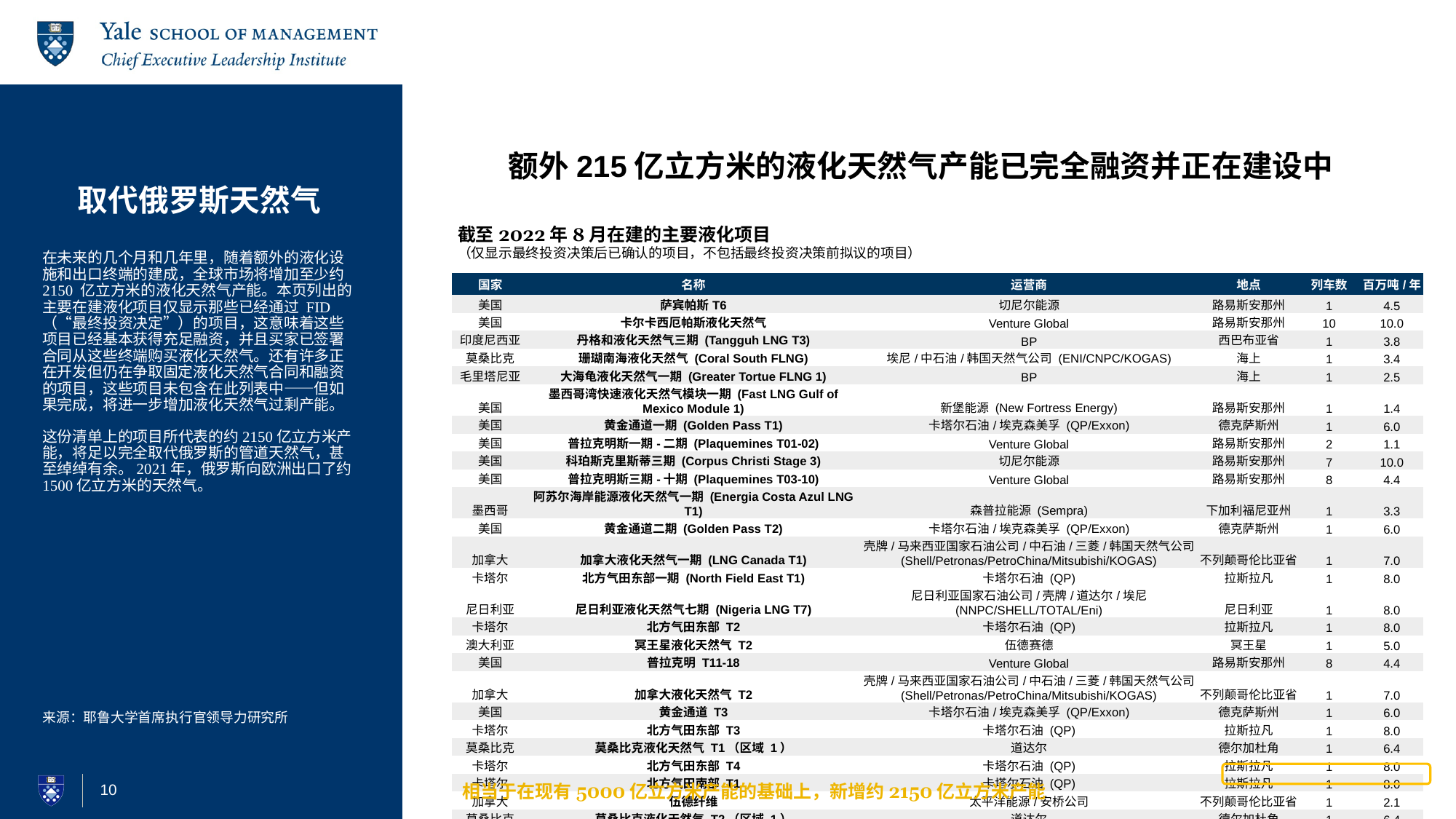

# 取代俄罗斯天然气
额外215亿立方米的液化天然气产能已完全融资并正在建设中
截至2022年8月在建的主要液化项目
（仅显示最终投资决策后已确认的项目，不包括最终投资决策前拟议的项目）
在未来的几个月和几年里，随着额外的液化设施和出口终端的建成，全球市场将增加至少约 2150 亿立方米的液化天然气产能。本页列出的主要在建液化项目仅显示那些已经通过 FID（“最终投资决定”）的项目，这意味着这些项目已经基本获得充足融资，并且买家已签署合同从这些终端购买液化天然气。还有许多正在开发但仍在争取固定液化天然气合同和融资的项目，这些项目未包含在此列表中——但如果完成，将进一步增加液化天然气过剩产能。
这份清单上的项目所代表的约2150亿立方米产能，将足以完全取代俄罗斯的管道天然气，甚至绰绰有余。2021年，俄罗斯向欧洲出口了约1500亿立方米的天然气。
| 国家 | 名称 | 运营商 | 地点 | 列车数 | 百万吨/年 |
| --- | --- | --- | --- | --- | --- |
| 美国 | 萨宾帕斯T6 | 切尼尔能源 | 路易斯安那州 | 1 | 4.5 |
| 美国 | 卡尔卡西厄帕斯液化天然气 | Venture Global | 路易斯安那州 | 10 | 10.0 |
| 印度尼西亚 | 丹格和液化天然气三期 (Tangguh LNG T3) | BP | 西巴布亚省 | 1 | 3.8 |
| 莫桑比克 | 珊瑚南海液化天然气 (Coral South FLNG) | 埃尼/中石油/韩国天然气公司 (ENI/CNPC/KOGAS) | 海上 | 1 | 3.4 |
| 毛里塔尼亚 | 大海龟液化天然气一期 (Greater Tortue FLNG 1) | BP | 海上 | 1 | 2.5 |
| 美国 | 墨西哥湾快速液化天然气模块一期 (Fast LNG Gulf of Mexico Module 1) | 新堡能源 (New Fortress Energy) | 路易斯安那州 | 1 | 1.4 |
| 美国 | 黄金通道一期 (Golden Pass T1) | 卡塔尔石油/埃克森美孚 (QP/Exxon) | 德克萨斯州 | 1 | 6.0 |
| 美国 | 普拉克明斯一期-二期 (Plaquemines T01-02) | Venture Global | 路易斯安那州 | 2 | 1.1 |
| 美国 | 科珀斯克里斯蒂三期 (Corpus Christi Stage 3) | 切尼尔能源 | 路易斯安那州 | 7 | 10.0 |
| 美国 | 普拉克明斯三期-十期 (Plaquemines T03-10) | Venture Global | 路易斯安那州 | 8 | 4.4 |
| 墨西哥 | 阿苏尔海岸能源液化天然气一期 (Energia Costa Azul LNG T1) | 森普拉能源 (Sempra) | 下加利福尼亚州 | 1 | 3.3 |
| 美国 | 黄金通道二期 (Golden Pass T2) | 卡塔尔石油/埃克森美孚 (QP/Exxon) | 德克萨斯州 | 1 | 6.0 |
| 加拿大 | 加拿大液化天然气一期 (LNG Canada T1) | 壳牌/马来西亚国家石油公司/中石油/三菱/韩国天然气公司 (Shell/Petronas/PetroChina/Mitsubishi/KOGAS) | 不列颠哥伦比亚省 | 1 | 7.0 |
| 卡塔尔 | 北方气田东部一期 (North Field East T1) | 卡塔尔石油 (QP) | 拉斯拉凡 | 1 | 8.0 |
| 尼日利亚 | 尼日利亚液化天然气七期 (Nigeria LNG T7) | 尼日利亚国家石油公司/壳牌/道达尔/埃尼 (NNPC/SHELL/TOTAL/Eni) | 尼日利亚 | 1 | 8.0 |
| 卡塔尔 | 北方气田东部 T2 | 卡塔尔石油 (QP) | 拉斯拉凡 | 1 | 8.0 |
| 澳大利亚 | 冥王星液化天然气 T2 | 伍德赛德 | 冥王星 | 1 | 5.0 |
| 美国 | 普拉克明 T11-18 | Venture Global | 路易斯安那州 | 8 | 4.4 |
| 加拿大 | 加拿大液化天然气 T2 | 壳牌/马来西亚国家石油公司/中石油/三菱/韩国天然气公司 (Shell/Petronas/PetroChina/Mitsubishi/KOGAS) | 不列颠哥伦比亚省 | 1 | 7.0 |
| 美国 | 黄金通道 T3 | 卡塔尔石油/埃克森美孚 (QP/Exxon) | 德克萨斯州 | 1 | 6.0 |
| 卡塔尔 | 北方气田东部 T3 | 卡塔尔石油 (QP) | 拉斯拉凡 | 1 | 8.0 |
| 莫桑比克 | 莫桑比克液化天然气 T1（区域 1） | 道达尔 | 德尔加杜角 | 1 | 6.4 |
| 卡塔尔 | 北方气田东部 T4 | 卡塔尔石油 (QP) | 拉斯拉凡 | 1 | 8.0 |
| 卡塔尔 | 北方气田南部 T1 | 卡塔尔石油 (QP) | 拉斯拉凡 | 1 | 8.0 |
| 加拿大 | 伍德纤维 | 太平洋能源/安桥公司 | 不列颠哥伦比亚省 | 1 | 2.1 |
| 莫桑比克 | 莫桑比克液化天然气 T2（区域 1） | 道达尔 | 德尔加杜角 | 1 | 6.4 |
| 卡塔尔 | 北方气田南部 T2 | 卡塔尔石油 (QP) | 拉斯拉凡 | 1 | 8.0 |
|  |  |  | 道达尔 | 57 | 156.9 |
来源：耶鲁大学首席执行官领导力研究所

相当于在现有5000亿立方米产能的基础上，新增约2150亿立方米产能
10